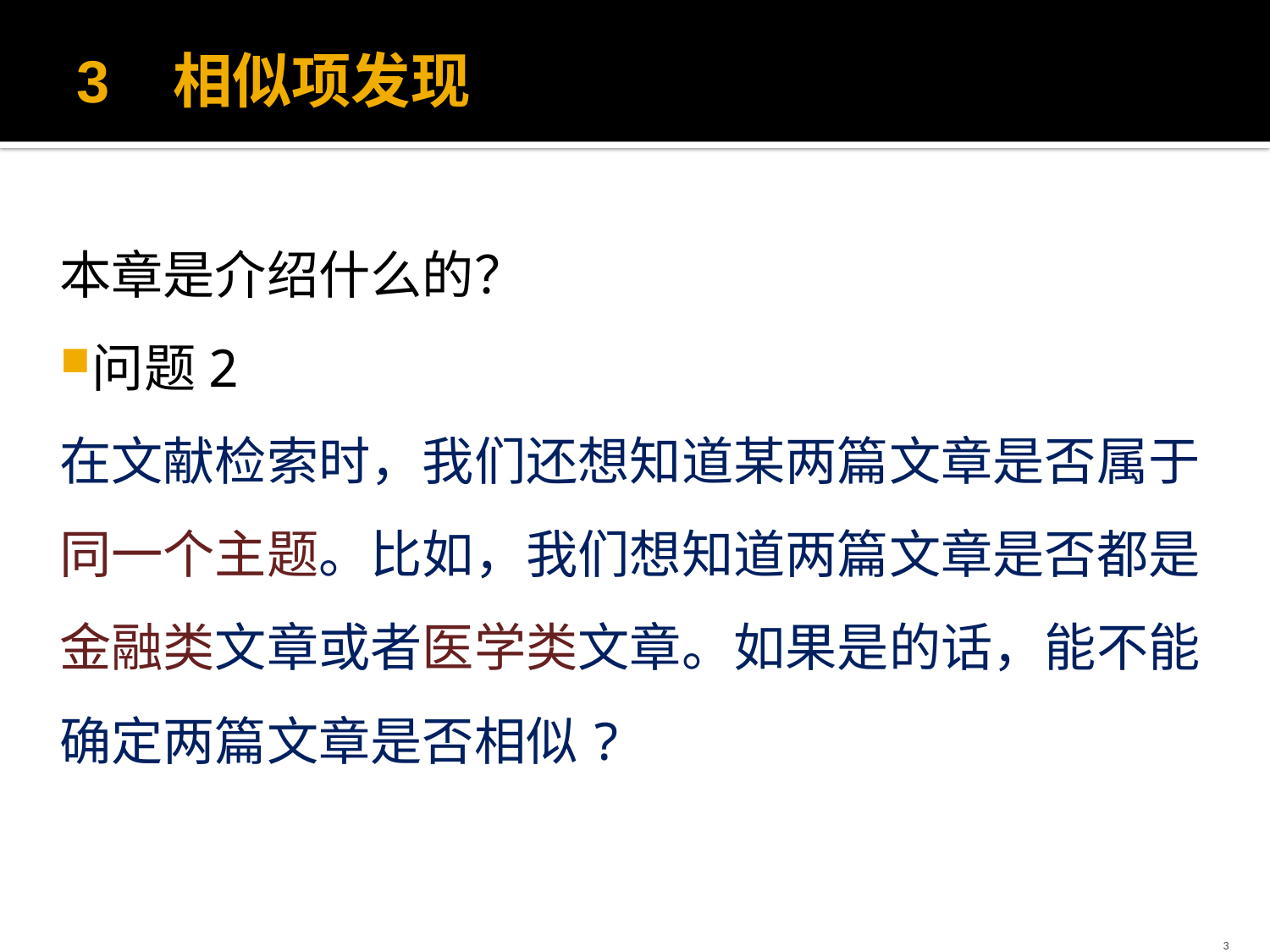

# 3   相似项发现
本章是介绍什么的？
问题2
在文献检索时，我们还想知道某两篇文章是否属于同一个主题。比如，我们想知道两篇文章是否都是金融类文章或者医学类文章。如果是的话，能不能确定两篇文章是否相似?

3